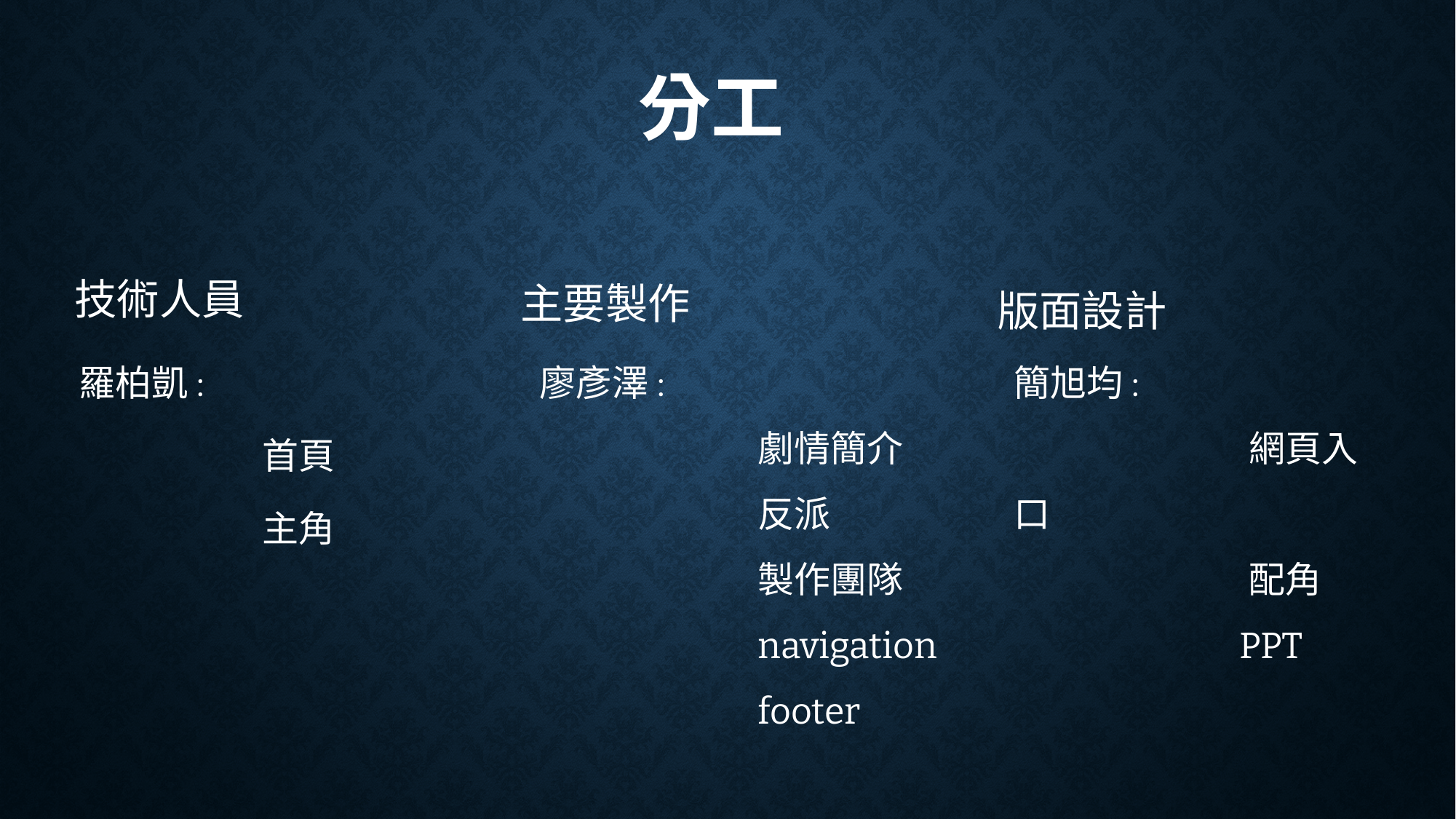

分工

版面設計
技術人員
主要製作

羅柏凱:
	        首頁
	        主角
廖彥澤:
		劇情簡介
		反派
		製作團隊
		navigation
		footer

簡旭均:
	  	 網頁入口
		 配角
		 PPT